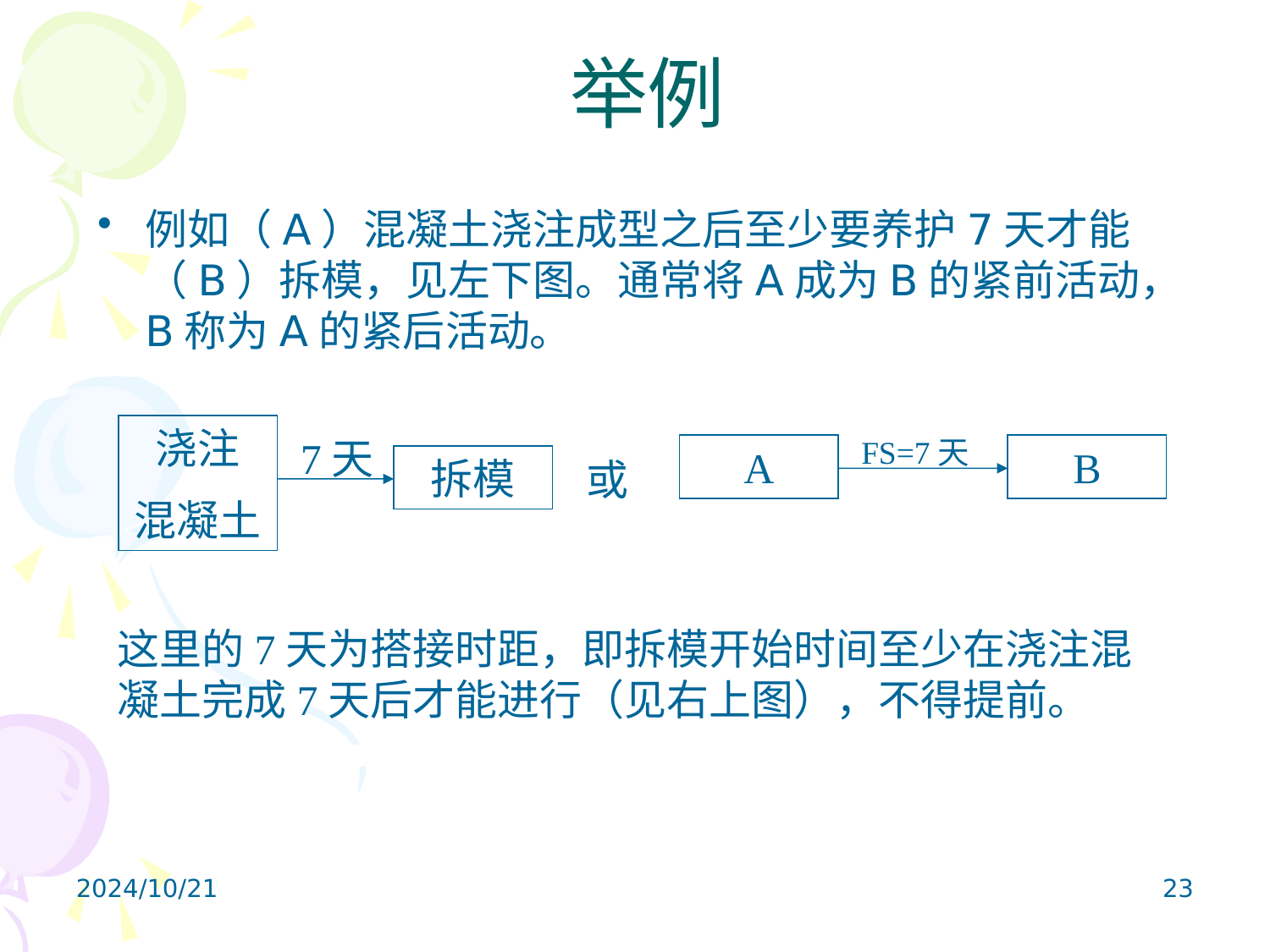

举例
例如（A）混凝土浇注成型之后至少要养护7天才能（B）拆模，见左下图。通常将A成为B的紧前活动，B称为A的紧后活动。
浇注
混凝土
7天
FS=7天
A
B
拆模
或

这里的7天为搭接时距，即拆模开始时间至少在浇注混凝土完成7天后才能进行（见右上图），不得提前。
2024/10/21
23